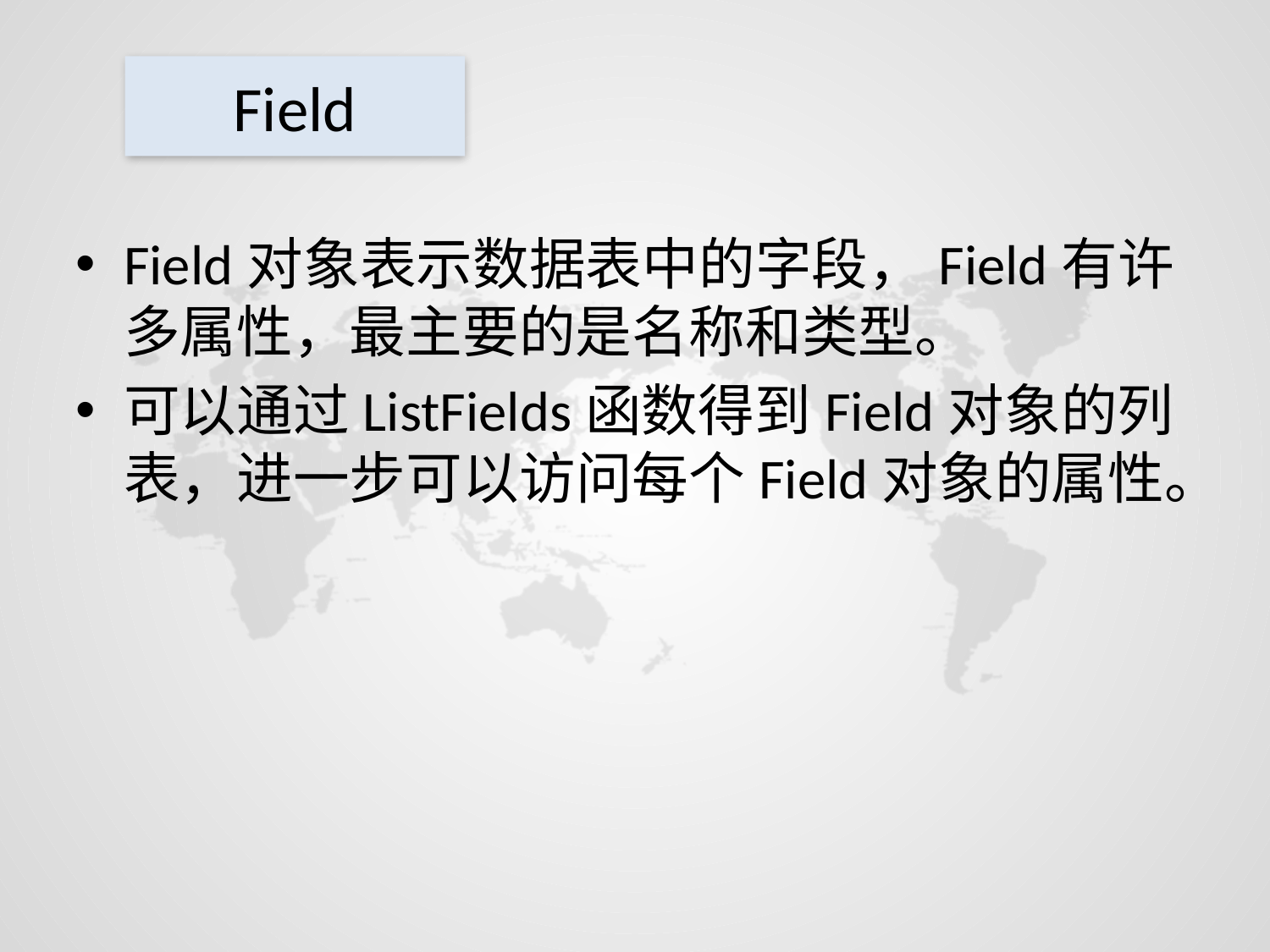

# Field
Field对象表示数据表中的字段，Field有许多属性，最主要的是名称和类型。
可以通过ListFields函数得到Field对象的列表，进一步可以访问每个Field对象的属性。